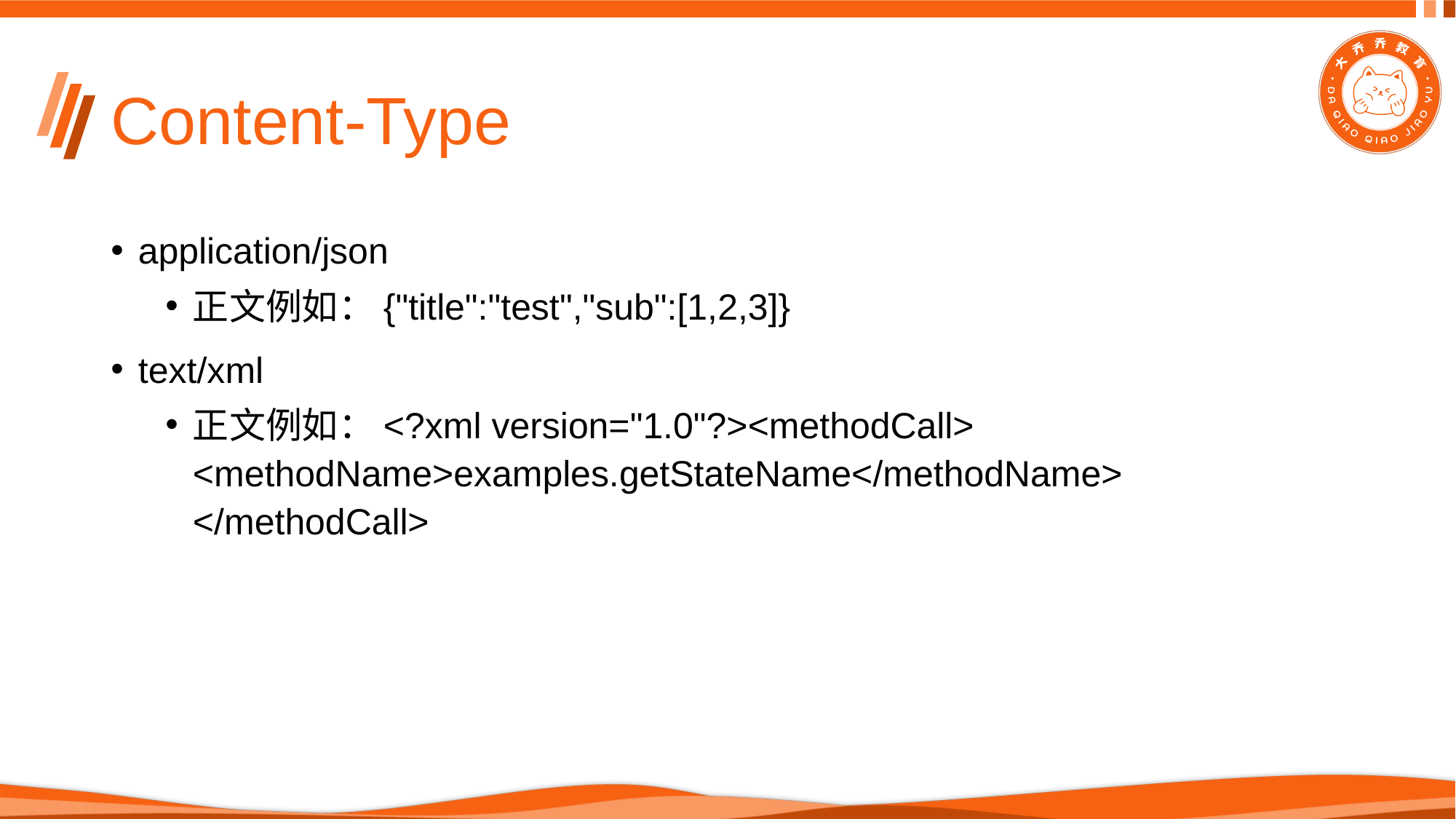

# Content-Type
application/json
正文例如：{"title":"test","sub":[1,2,3]}
text/xml
正文例如：<?xml version="1.0"?><methodCall>    <methodName>examples.getStateName</methodName>    </methodCall>